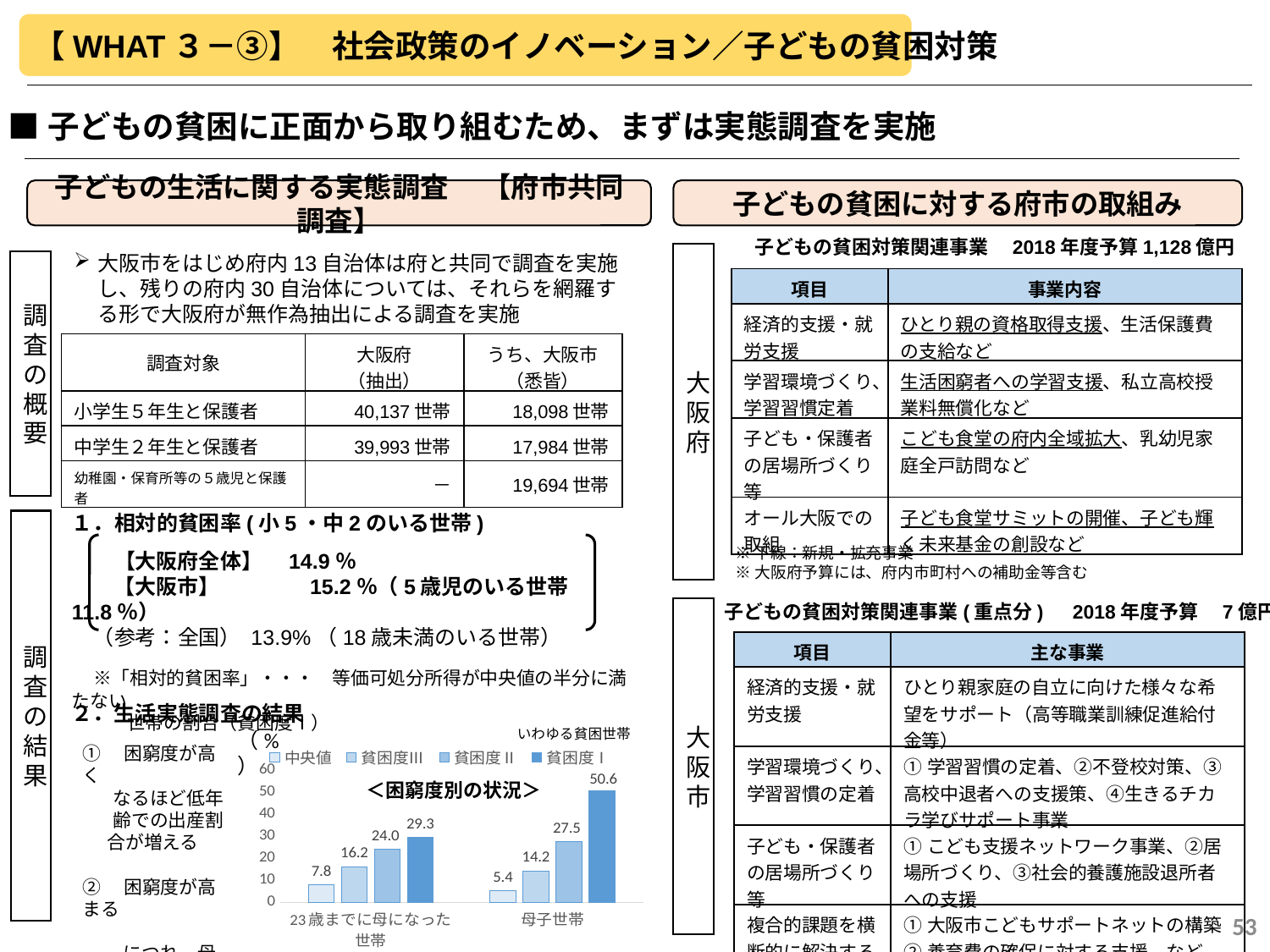

【WHAT３－③】　社会政策のイノベーション／子どもの貧困対策
■子どもの貧困に正面から取り組むため、まずは実態調査を実施
子どもの生活に関する実態調査 　【府市共同調査】
子どもの貧困に対する府市の取組み
子どもの貧困対策関連事業　2018年度予算1,128億円
大阪市をはじめ府内13自治体は府と共同で調査を実施し、残りの府内30自治体については、それらを網羅する形で大阪府が無作為抽出による調査を実施
大阪府
調査の概要
| 項目 | 事業内容 |
| --- | --- |
| 経済的支援・就労支援 | ひとり親の資格取得支援、生活保護費の支給など |
| 学習環境づくり、学習習慣定着 | 生活困窮者への学習支援、私立高校授業料無償化など |
| 子ども・保護者の居場所づくり等 | こども食堂の府内全域拡大、乳幼児家庭全戸訪問など |
| オール大阪での取組 | 子ども食堂サミットの開催、子ども輝く未来基金の創設など |
| 調査対象 | 大阪府 （抽出） | うち、大阪市 （悉皆） |
| --- | --- | --- |
| 小学生５年生と保護者 | 40,137世帯 | 18,098世帯 |
| 中学生２年生と保護者 | 39,993世帯 | 17,984世帯 |
| 幼稚園・保育所等の５歳児と保護者 | － | 19,694世帯 |
１．相対的貧困率(小5・中2のいる世帯)

　　【大阪府全体】　14.9％
　　【大阪市】　　　　15.2％（5歳児のいる世帯11.8％）
　（参考：全国） 13.9%（18歳未満のいる世帯）

　※「相対的貧困率」・・・　等価可処分所得が中央値の半分に満たない
　　　世帯の割合（貧困度Ⅰ）
調査の結果

※下線：新規・拡充事業
※大阪府予算には、府内市町村への補助金等含む
子どもの貧困対策関連事業(重点分)　2018年度予算　7億円
大阪市
| 項目 | 主な事業 |
| --- | --- |
| 経済的支援・就労支援 | ひとり親家庭の自立に向けた様々な希望をサポート（高等職業訓練促進給付金等） |
| 学習環境づくり、学習習慣の定着 | ①学習習慣の定着、②不登校対策、③高校中退者への支援策、④生きるチカラ学びサポート事業 |
| 子ども・保護者の居場所づくり等 | ①こども支援ネットワーク事業、②居場所づくり、③社会的養護施設退所者への支援 |
| 複合的課題を横断的に解決する仕組みづくり等 | ①大阪市こどもサポートネットの構築 ②養育費の確保に対する支援　など |
２．生活実態調査の結果
いわゆる貧困世帯
（%）

### Chart

| Category | 中央値 | 貧困度Ⅲ | 貧困度Ⅱ | 貧困度Ⅰ |
|---|---|---|---|---|
| 23歳までに母になった世帯 | 7.8 | 16.2 | 24.0 | 29.3 |
| 母子世帯 | 5.4 | 14.2 | 27.5 | 50.6 |
①　困窮度が高く
　   なるほど低年
　   齢での出産割
     合が増える

②　困窮度が高まる
　　 につれ、母子世
　　 帯の割合が高く
　　 なる。
＜困窮度別の状況＞
53